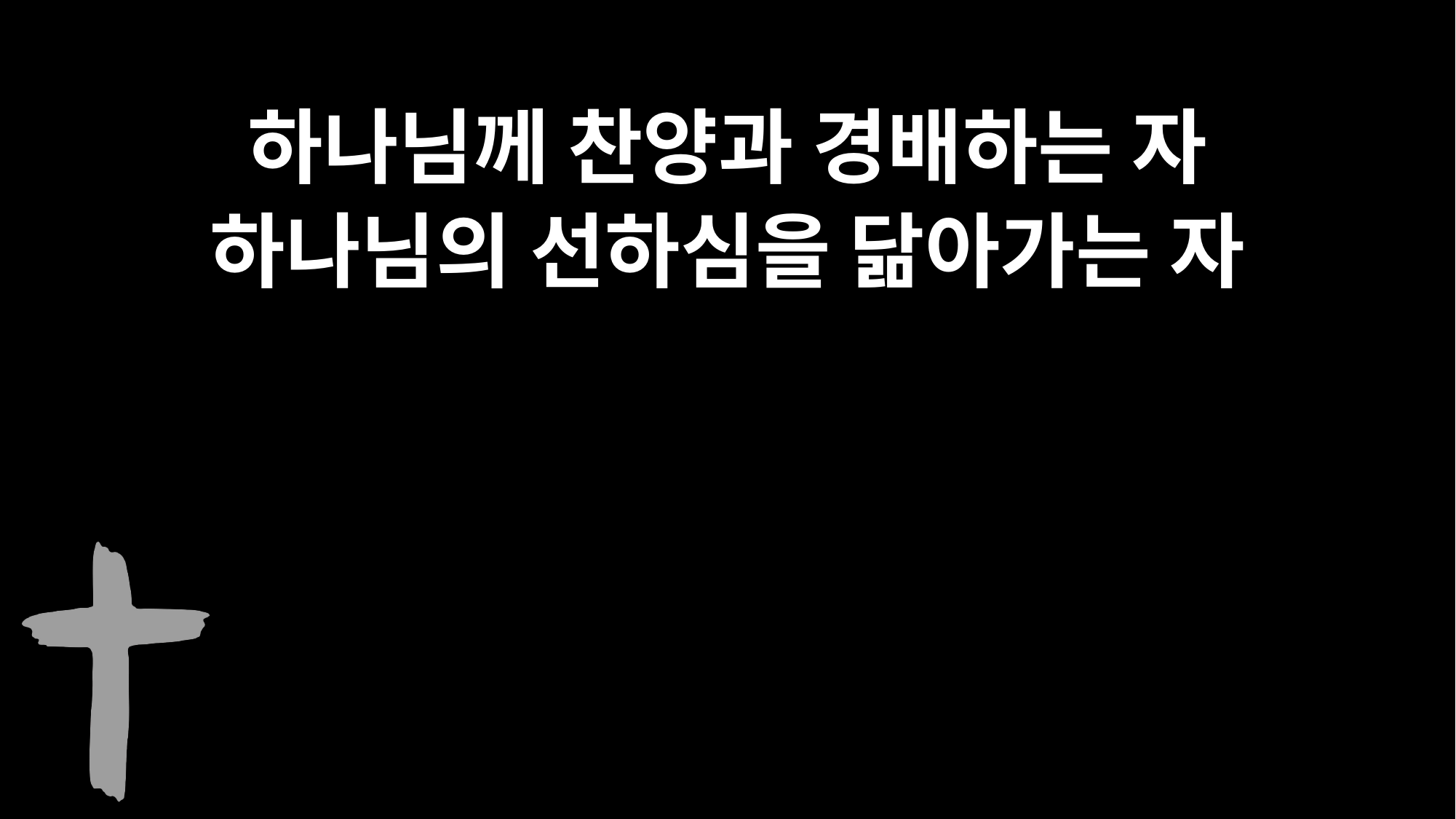

하나님께 찬양과 경배하는 자
하나님의 선하심을 닮아가는 자